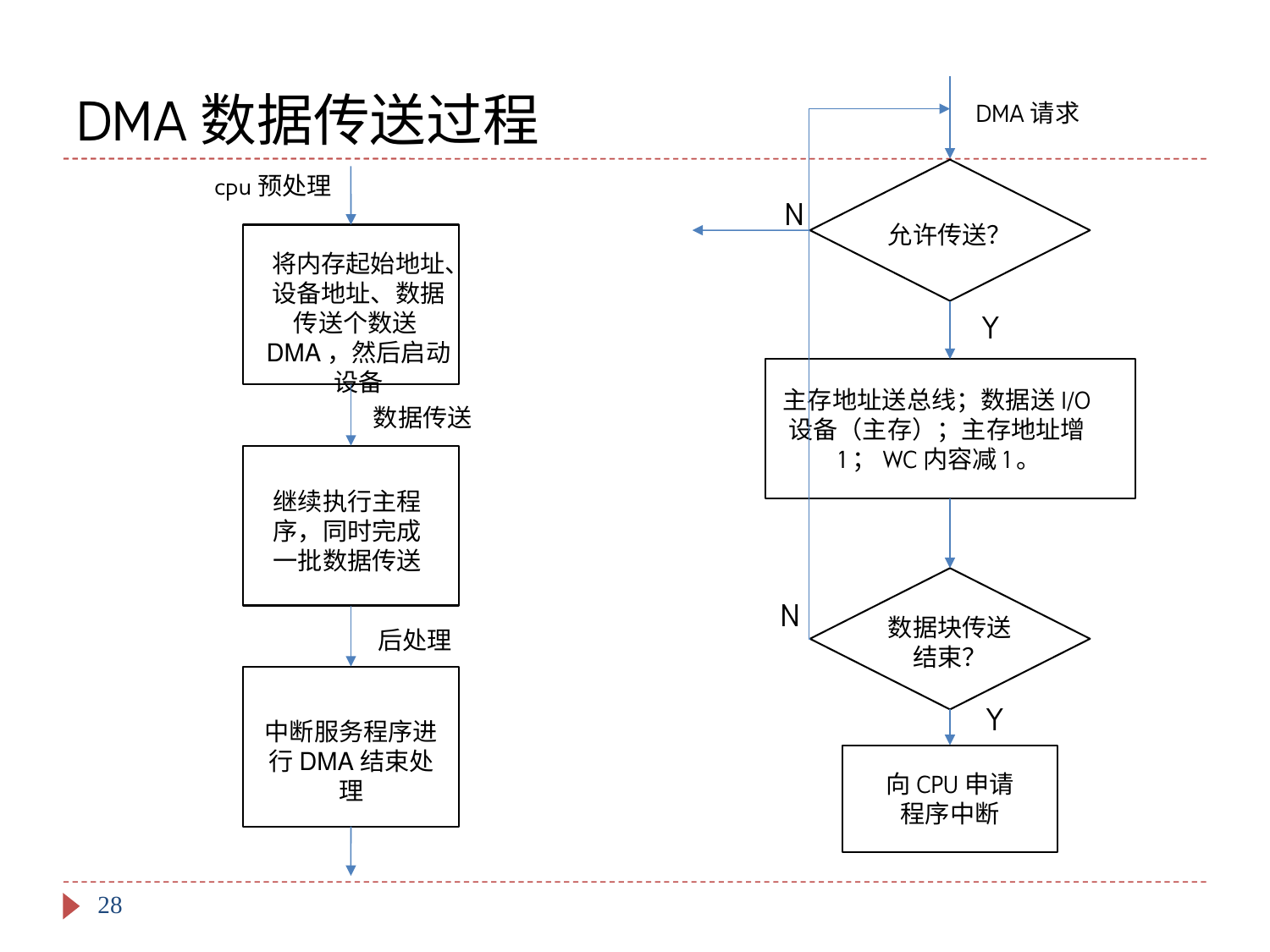

# DMA数据传送过程

DMA请求

允许传送？
cpu预处理
N

将内存起始地址、设备地址、数据传送个数送DMA，然后启动设备
Y

主存地址送总线；数据送I/O设备（主存）；主存地址增1；WC内容减1。
数据传送

继续执行主程序，同时完成一批数据传送

数据块传送结束？
N
后处理

中断服务程序进行DMA结束处理
Y

向CPU申请程序中断
28